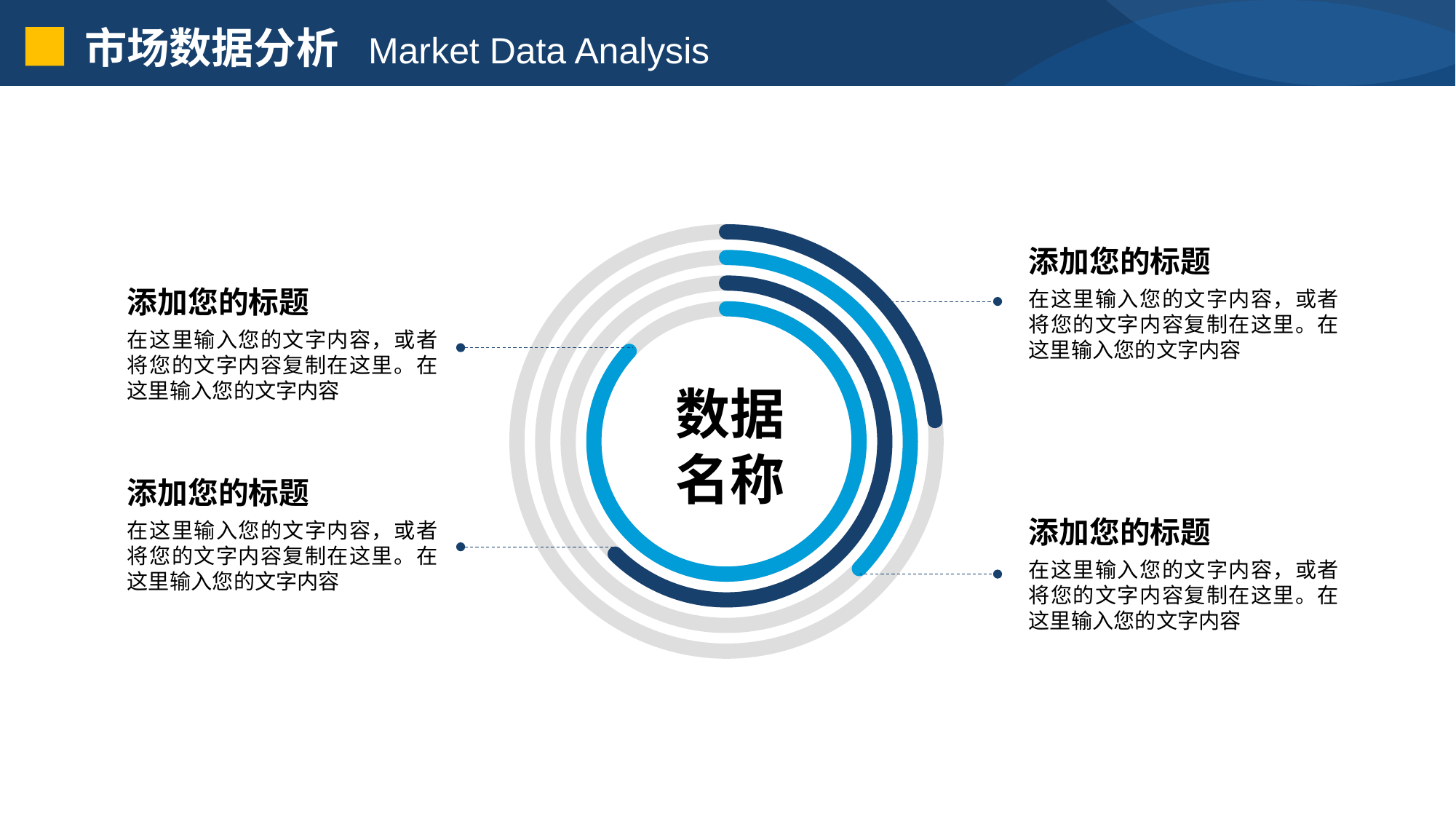

市场数据分析  Market Data Analysis

添加您的标题

添加您的标题
在这里输入您的文字内容，或者将您的文字内容复制在这里。在这里输入您的文字内容

在这里输入您的文字内容，或者将您的文字内容复制在这里。在这里输入您的文字内容
数据
名称
添加您的标题
添加您的标题
在这里输入您的文字内容，或者将您的文字内容复制在这里。在这里输入您的文字内容
在这里输入您的文字内容，或者将您的文字内容复制在这里。在这里输入您的文字内容